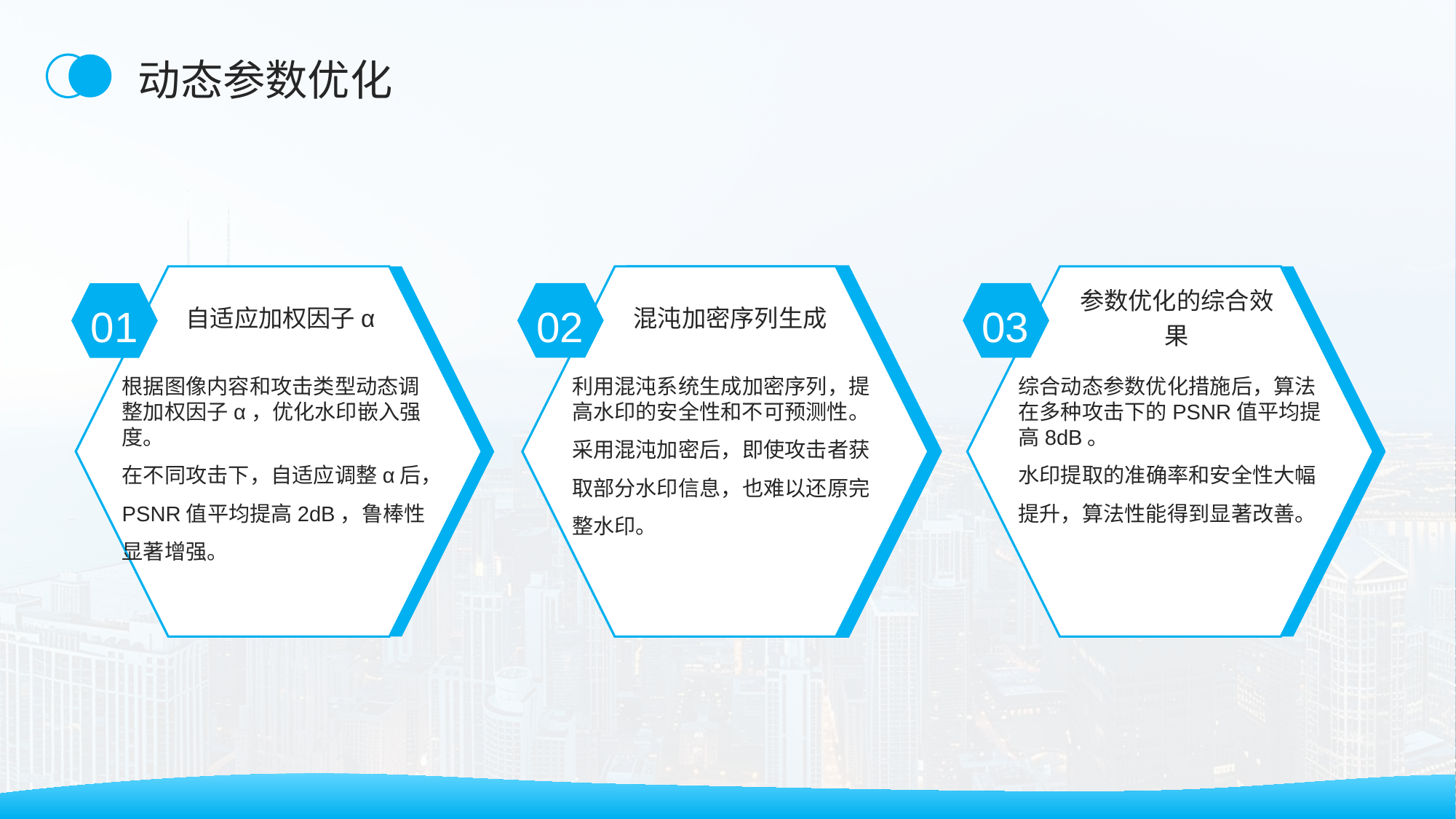

动态参数优化

自适应加权因子α

混沌加密序列生成

参数优化的综合效果

02
03
01
根据图像内容和攻击类型动态调整加权因子α，优化水印嵌入强度。
在不同攻击下，自适应调整α后，PSNR值平均提高2dB，鲁棒性显著增强。
利用混沌系统生成加密序列，提高水印的安全性和不可预测性。
采用混沌加密后，即使攻击者获取部分水印信息，也难以还原完整水印。
综合动态参数优化措施后，算法在多种攻击下的PSNR值平均提高8dB。
水印提取的准确率和安全性大幅提升，算法性能得到显著改善。